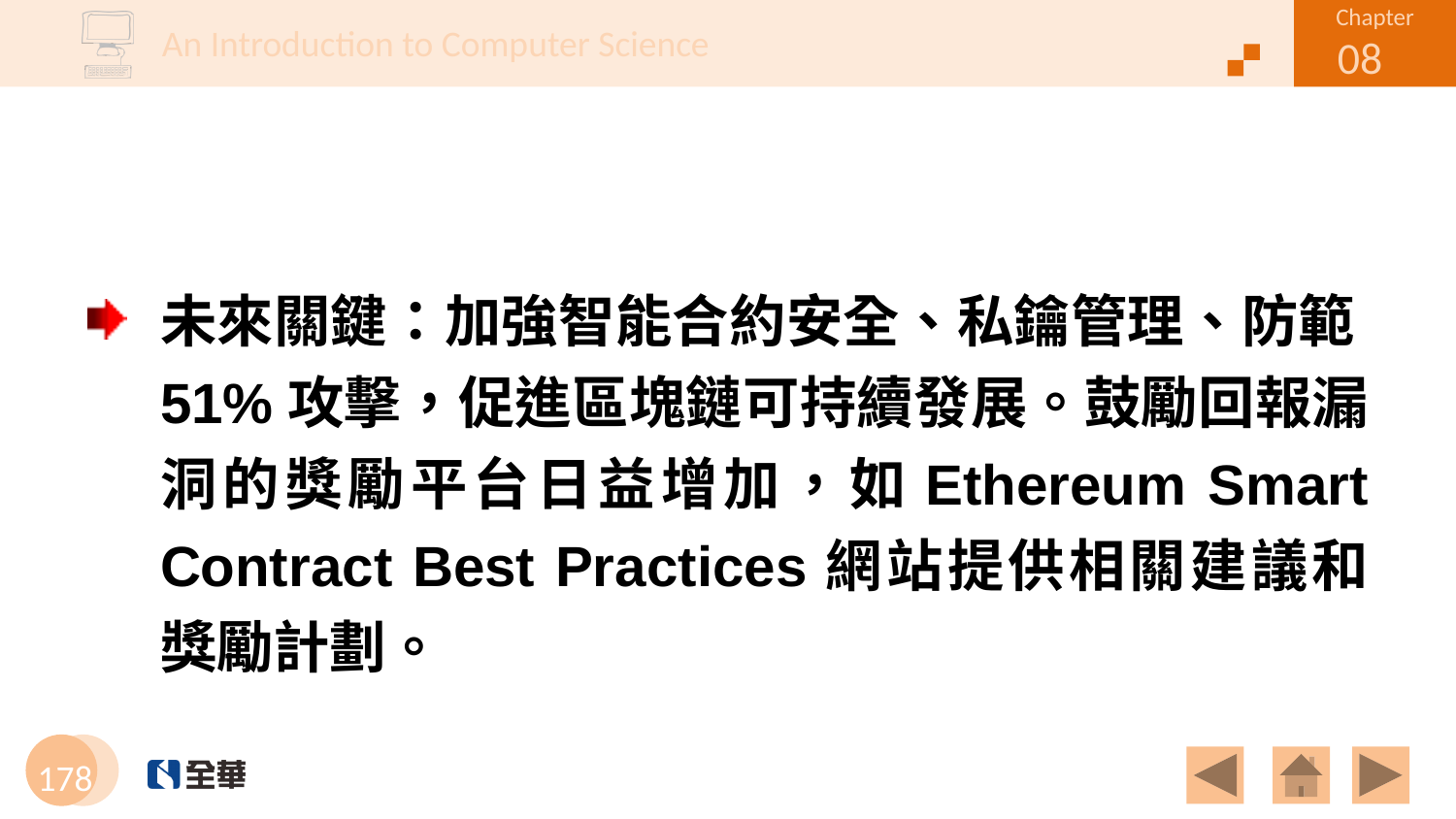

#
未來關鍵：加強智能合約安全、私鑰管理、防範51%攻擊，促進區塊鏈可持續發展。鼓勵回報漏洞的獎勵平台日益增加，如Ethereum Smart Contract Best Practices網站提供相關建議和獎勵計劃。